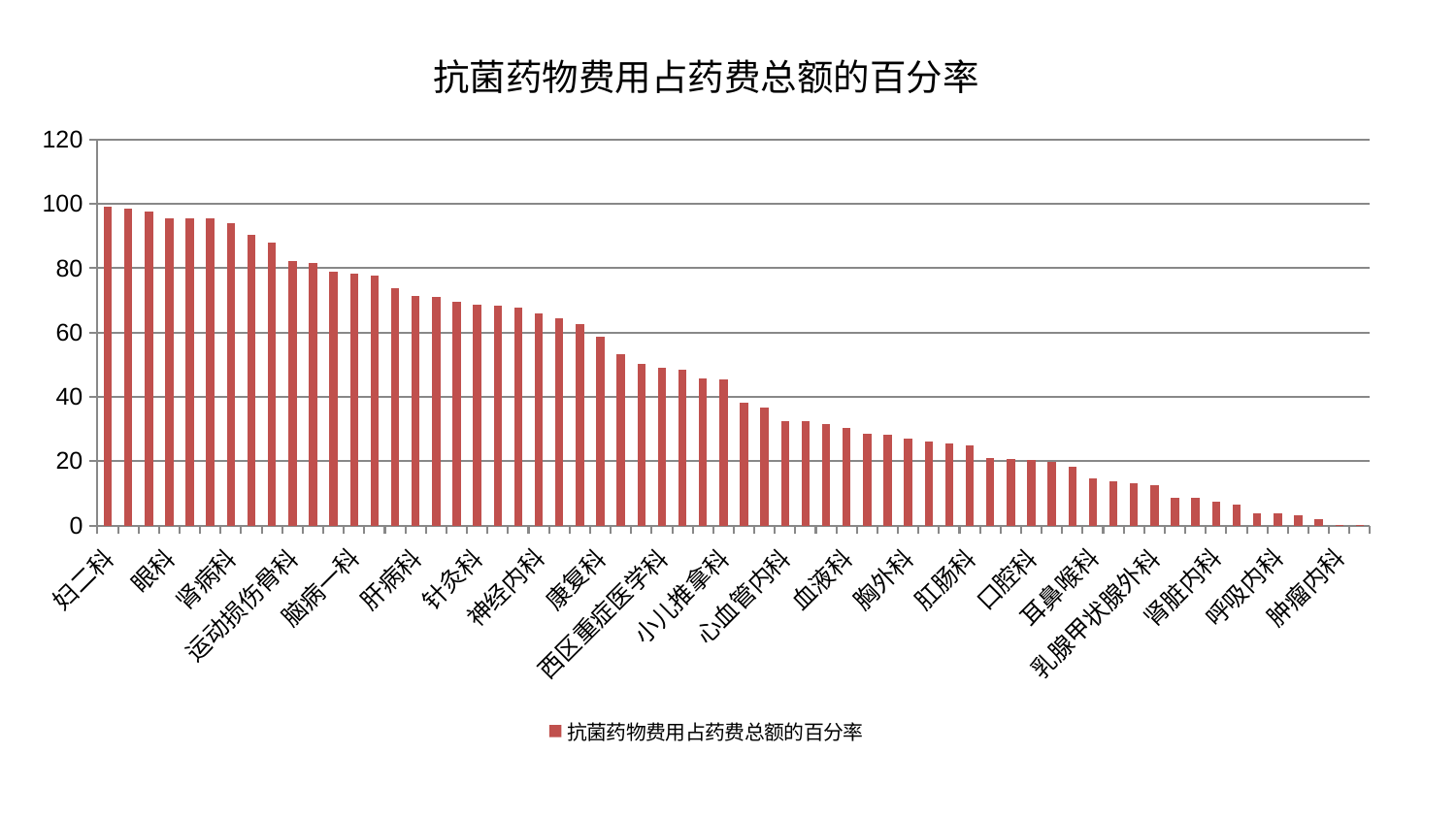

### Chart: 抗菌药物费用占药费总额的百分率

| Category | 抗菌药物费用占药费总额的百分率 |
|---|---|
| 妇二科 | 99.23925964668776 |
| 脾胃科消化科合并 | 98.67412519843984 |
| 治未病中心 | 97.78442137005254 |
| 眼科 | 95.61065073356258 |
| 肝胆外科 | 95.51675777193856 |
| 脊柱骨科 | 95.43477444752695 |
| 肾病科 | 94.01807371166674 |
| 中医经典科 | 90.43255222423423 |
| 脾胃病科 | 87.96913491774193 |
| 运动损伤骨科 | 82.14335668541646 |
| 重症医学科 | 81.69539079211017 |
| 产科 | 79.07425008934459 |
| 脑病一科 | 78.35365063229787 |
| 周围血管科 | 77.71922888887524 |
| 皮肤科 | 73.67075356761863 |
| 肝病科 | 71.33346011673132 |
| 内分泌科 | 71.20901805107087 |
| 消化内科 | 69.47824820695898 |
| 针灸科 | 68.64455997488217 |
| 东区肾病科 | 68.2683510577319 |
| 男科 | 67.65889825271117 |
| 神经内科 | 65.96702829187326 |
| 老年医学科 | 64.48125148909627 |
| 东区重症医学科 | 62.586996991710464 |
| 康复科 | 58.67292247778801 |
| 心病四科 | 53.38503657458027 |
| 普通外科 | 50.35942961641258 |
| 西区重症医学科 | 48.924381718463096 |
| 小儿骨科 | 48.494373356384955 |
| 微创骨科 | 45.80749590598388 |
| 小儿推拿科 | 45.50734047304594 |
| 神经外科 | 38.29200955598375 |
| 推拿科 | 36.79067593640912 |
| 心血管内科 | 32.56338847253666 |
| 显微骨科 | 32.52275951207888 |
| 妇科妇二科合并 | 31.43411098246347 |
| 血液科 | 30.413608858558703 |
| 骨科 | 28.406851960927824 |
| 脑病二科 | 28.06683638657612 |
| 胸外科 | 27.095612874044072 |
| 泌尿外科 | 26.049246175070696 |
| 儿科 | 25.53643106112604 |
| 肛肠科 | 24.864773493128745 |
| 关节骨科 | 20.863702837813868 |
| 妇科 | 20.77986911197125 |
| 口腔科 | 20.262634449214477 |
| 中医外治中心 | 19.922036488713267 |
| 心病三科 | 18.256319312511216 |
| 耳鼻喉科 | 14.73032036835711 |
| 心病一科 | 13.71179983965176 |
| 美容皮肤科 | 13.113787230985995 |
| 乳腺甲状腺外科 | 12.48968403920825 |
| 综合内科 | 8.640339228460547 |
| 风湿病科 | 8.47855081544109 |
| 肾脏内科 | 7.505727336631685 |
| 身心医学科 | 6.547965160048563 |
| 创伤骨科 | 3.7956685631881593 |
| 呼吸内科 | 3.698948481536002 |
| 脑病三科 | 3.072700904087 |
| 心病二科 | 1.876606360587929 |
| 肿瘤内科 | 0.07386120616421632 |
| 医院 | 0.0389 |
190